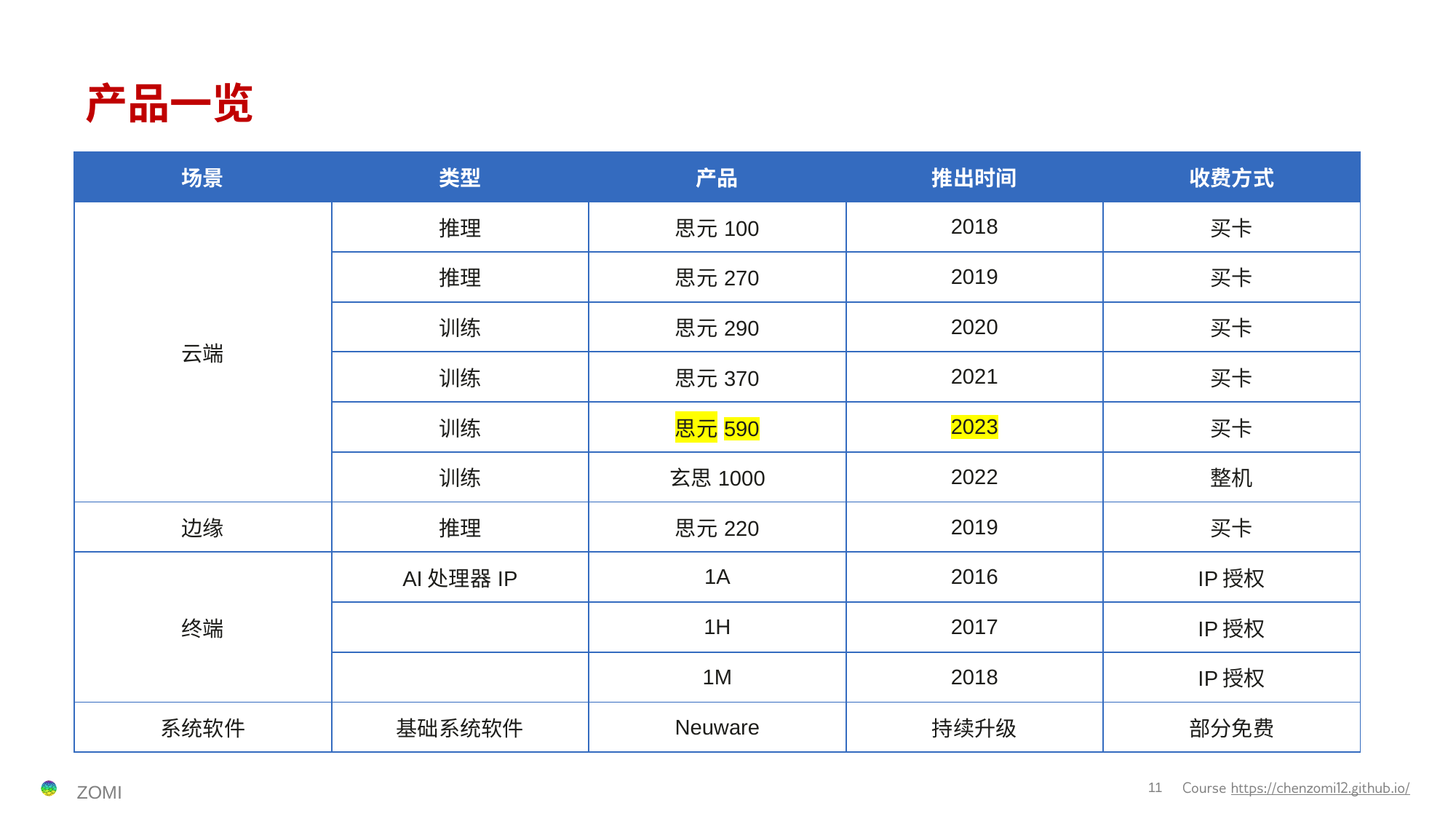

# 产品一览
| 场景 | 类型 | 产品 | 推出时间 | 收费方式 |
| --- | --- | --- | --- | --- |
| 云端 | 推理 | 思元100 | 2018 | 买卡 |
|  | 推理 | 思元270 | 2019 | 买卡 |
|  | 训练 | 思元290 | 2020 | 买卡 |
|  | 训练 | 思元370 | 2021 | 买卡 |
|  | 训练 | 思元590 | 2023 | 买卡 |
|  | 训练 | 玄思1000 | 2022 | 整机 |
| 边缘 | 推理 | 思元220 | 2019 | 买卡 |
| 终端 | AI处理器IP | 1A | 2016 | IP授权 |
|  |  | 1H | 2017 | IP授权 |
|  |  | 1M | 2018 | IP授权 |
| 系统软件 | 基础系统软件 | Neuware | 持续升级 | 部分免费 |